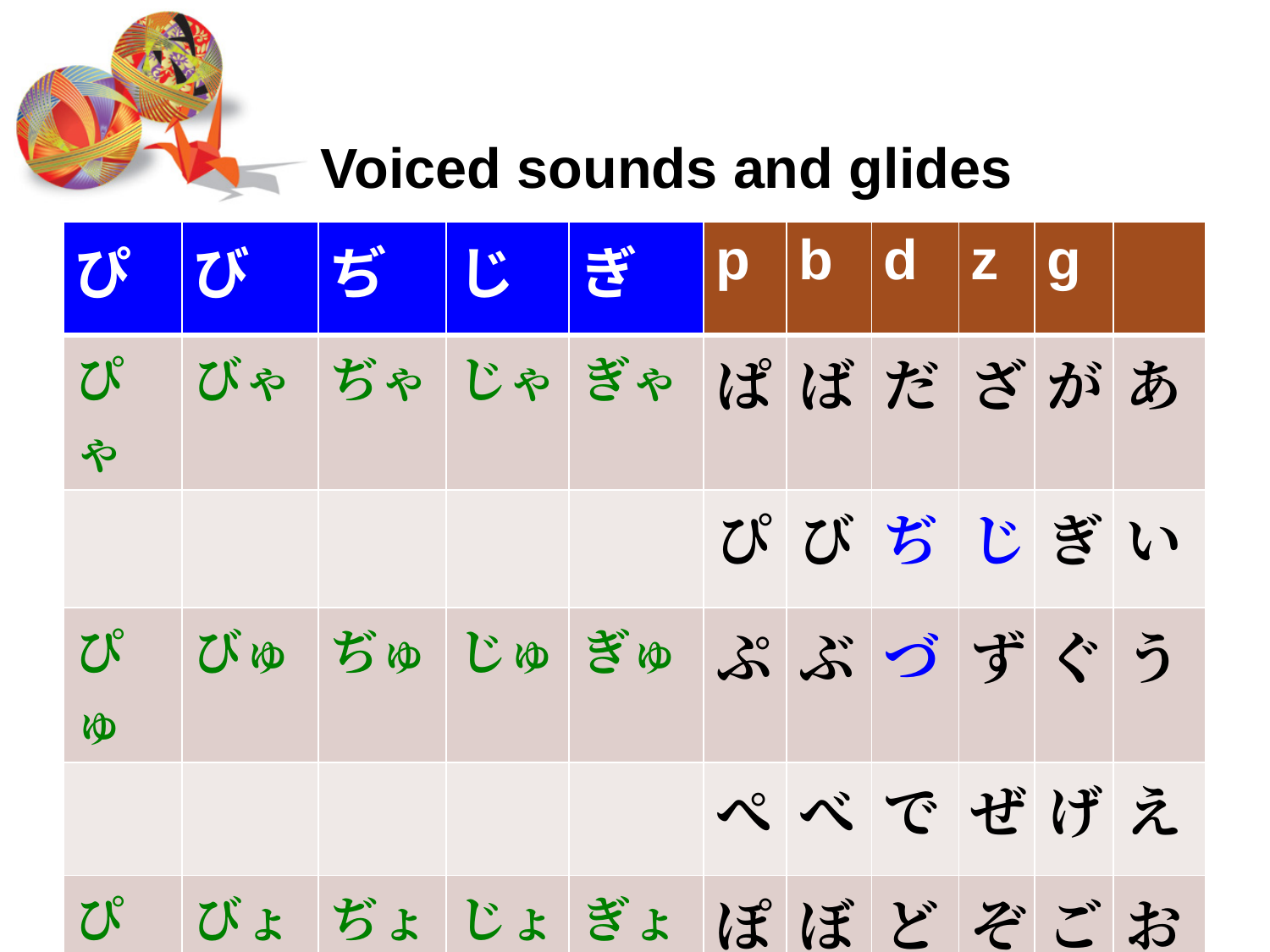

# Voiced sounds and glides
| ぴ | び | ぢ | じ | ぎ | p | b | d | z | g |  |
| --- | --- | --- | --- | --- | --- | --- | --- | --- | --- | --- |
| ぴゃ | びゃ | ぢゃ | じゃ | ぎゃ | ぱ | ば | だ | ざ | が | あ |
|  |  |  |  |  | ぴ | び | ぢ | じ | ぎ | い |
| ぴゅ | びゅ | ぢゅ | じゅ | ぎゅ | ぷ | ぶ | づ | ず | ぐ | う |
|  |  |  |  |  | ぺ | べ | で | ぜ | げ | え |
| ぴょ | びょ | ぢょ | じょ | ぎょ | ぽ | ぼ | ど | ぞ | ご | お |
13